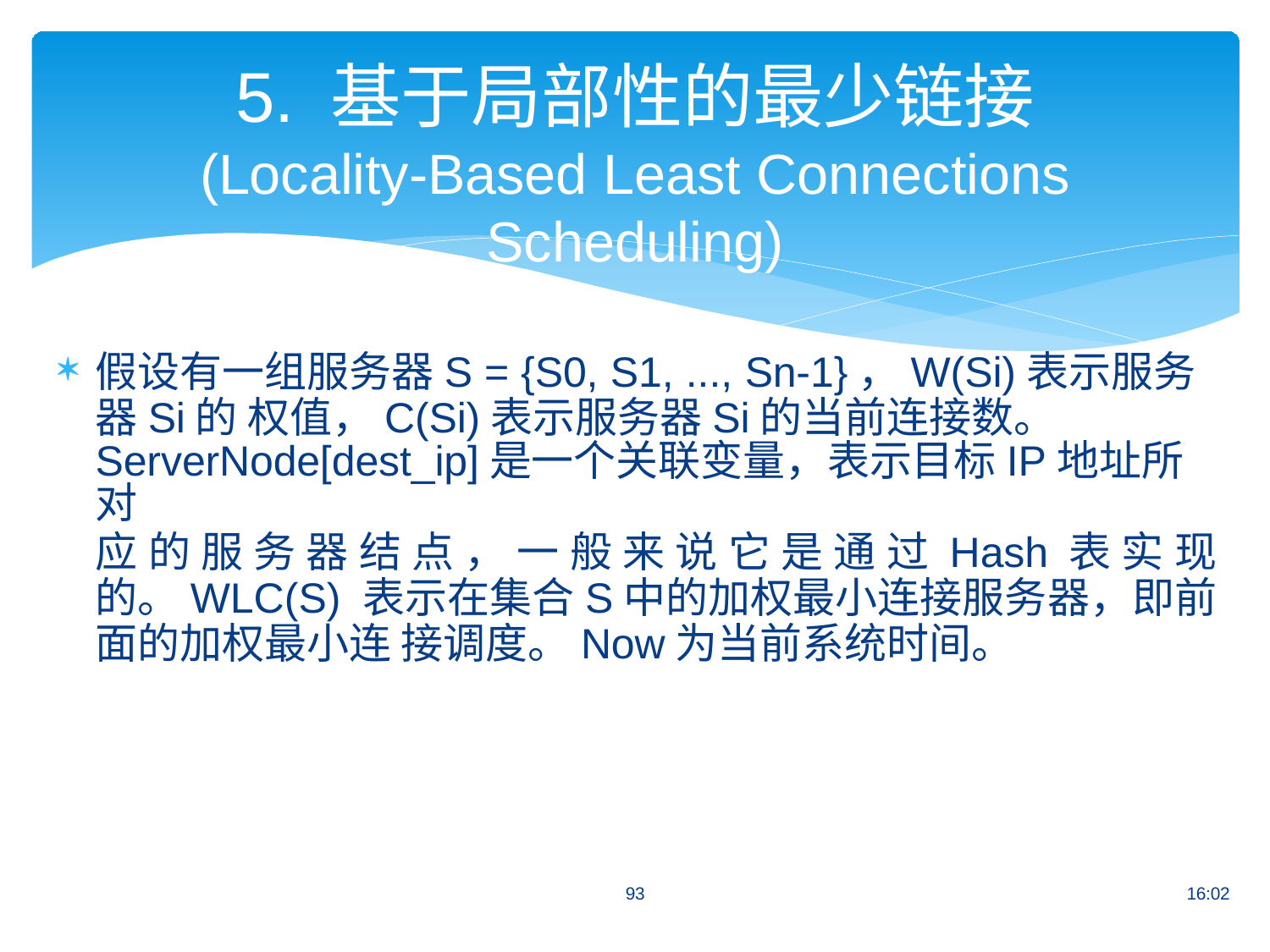

# 5. 基于局部性的最少链接
(Locality-Based Least Connections Scheduling)

假设有一组服务器S = {S0, S1, ..., Sn-1}，W(Si)表示服务器Si的 权值，C(Si)表示服务器Si的当前连接数。
ServerNode[dest_ip]是一个关联变量，表示目标IP地址所对
应的服务器结点，一般来说它是通过Hash表实现的。WLC(S) 表示在集合S中的加权最小连接服务器，即前面的加权最小连 接调度。Now为当前系统时间。
93
16:02